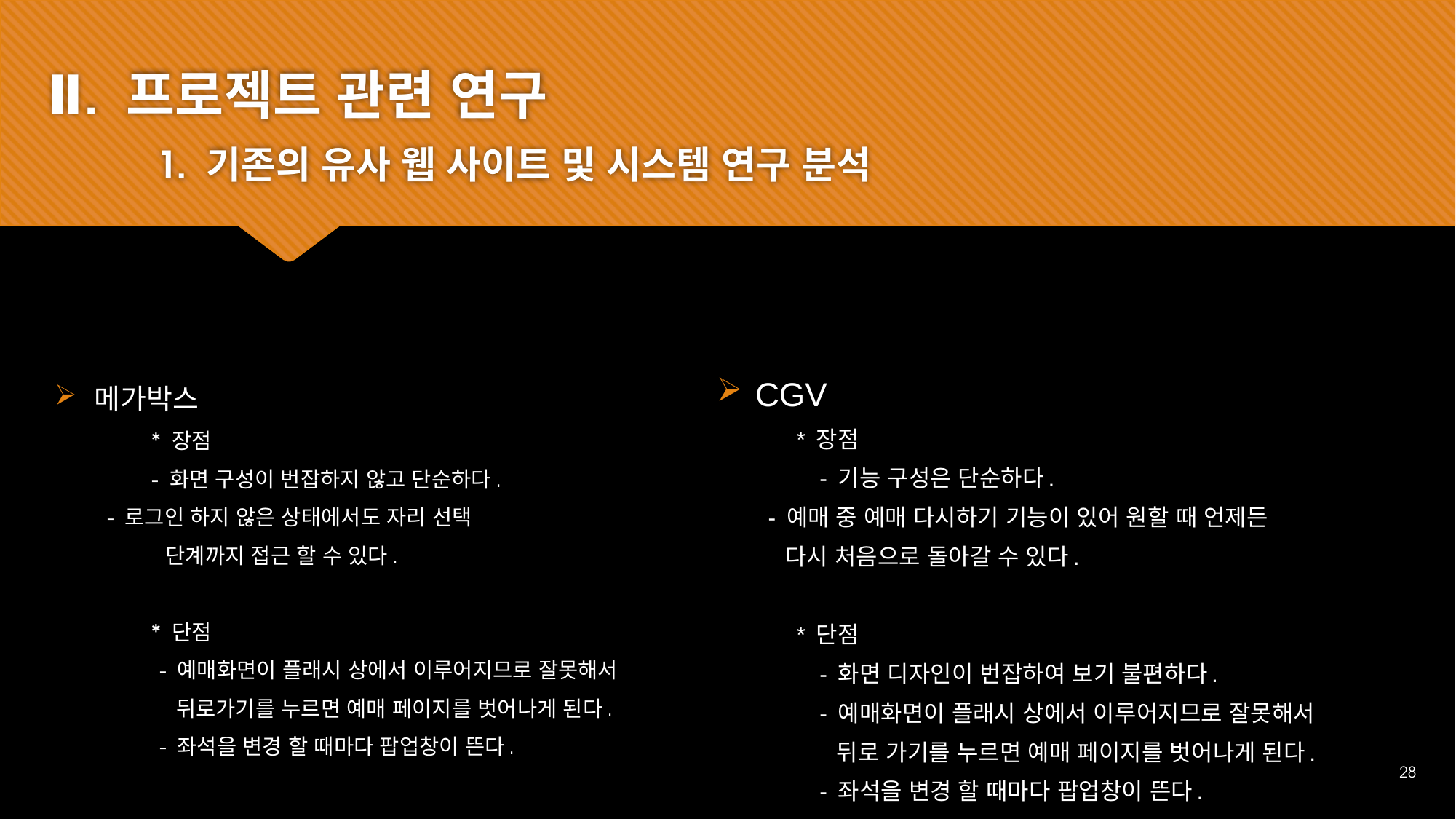

Ⅱ. 프로젝트 관련 연구
	1. 기존의 유사 웹 사이트 및 시스템 연구 분석

메가박스
	* 장점
		- 화면 구성이 번잡하지 않고 단순하다.
	- 로그인 하지 않은 상태에서도 자리 선택
         단계까지 접근 할 수 있다.

	* 단점
- 예매화면이 플래시 상에서 이루어지므로 잘못해서
  뒤로가기를 누르면 예매 페이지를 벗어나게 된다.
- 좌석을 변경 할 때마다 팝업창이 뜬다.

CGV
	* 장점
- 기능 구성은 단순하다.
	- 예매 중 예매 다시하기 기능이 있어 원할 때 언제든
	  다시 처음으로 돌아갈 수 있다.

	* 단점
- 화면 디자인이 번잡하여 보기 불편하다.
- 예매화면이 플래시 상에서 이루어지므로 잘못해서
  뒤로 가기를 누르면 예매 페이지를 벗어나게 된다.
- 좌석을 변경 할 때마다 팝업창이 뜬다.

28